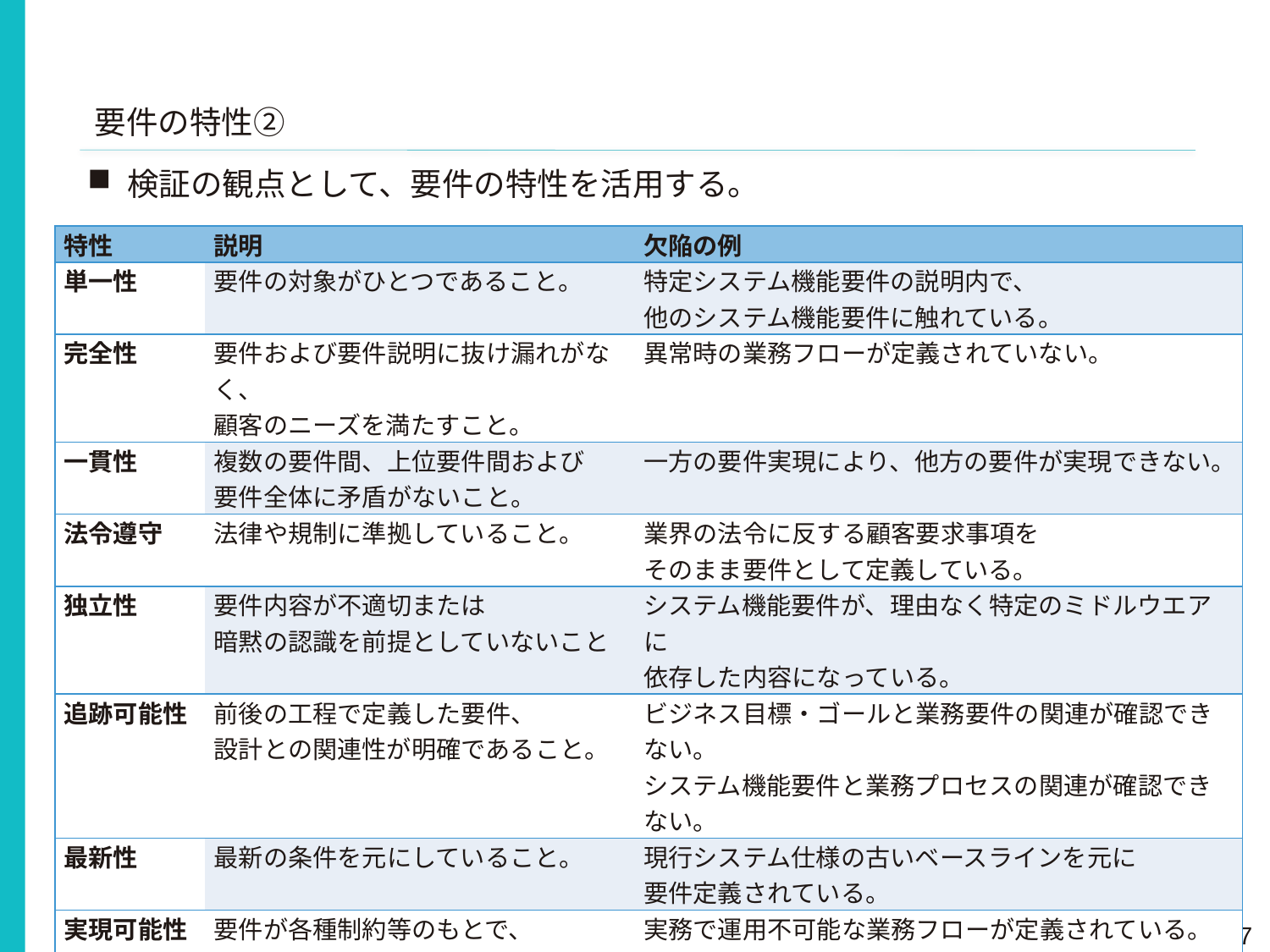

要件の特性②
検証の観点として、要件の特性を活用する。
| 特性 | 説明 | 欠陥の例 |
| --- | --- | --- |
| 単一性 | 要件の対象がひとつであること。 | 特定システム機能要件の説明内で、 他のシステム機能要件に触れている。 |
| 完全性 | 要件および要件説明に抜け漏れがなく、 顧客のニーズを満たすこと。 | 異常時の業務フローが定義されていない。 |
| 一貫性 | 複数の要件間、上位要件間および 要件全体に矛盾がないこと。 | 一方の要件実現により、他方の要件が実現できない。 |
| 法令遵守 | 法律や規制に準拠していること。 | 業界の法令に反する顧客要求事項を そのまま要件として定義している。 |
| 独立性 | 要件内容が不適切または 暗黙の認識を前提としていないこと | システム機能要件が、理由なく特定のミドルウエアに 依存した内容になっている。 |
| 追跡可能性 | 前後の工程で定義した要件、 設計との関連性が明確であること。 | ビジネス目標・ゴールと業務要件の関連が確認できない。 システム機能要件と業務プロセスの関連が確認できない。 |
| 最新性 | 最新の条件を元にしていること。 | 現行システム仕様の古いベースラインを元に 要件定義されている。 |
| 実現可能性 | 要件が各種制約等のもとで、 実現可能であること。 | 実務で運用不可能な業務フローが定義されている。 技術的に実現不可能な機能要件が定義されている。 |
| 無曖昧性 | 複数解釈が成立する曖昧さがなく、 理解できること。 | 未定義の用語が要件説明に使用されている。 要件定義文内の修飾語の対象が不明確。 |
| 必要性 | 要件が必要とされる理由が 明確であり、過剰でないこと。 | システム機能要件を必要としている業務が特定できない。 |
| 検証可能性 | 要件が実現されたこと、効果を検証 および測定が可能であること。 | 検証の合否判定観点や基準が明確に定義されていない。 |
37